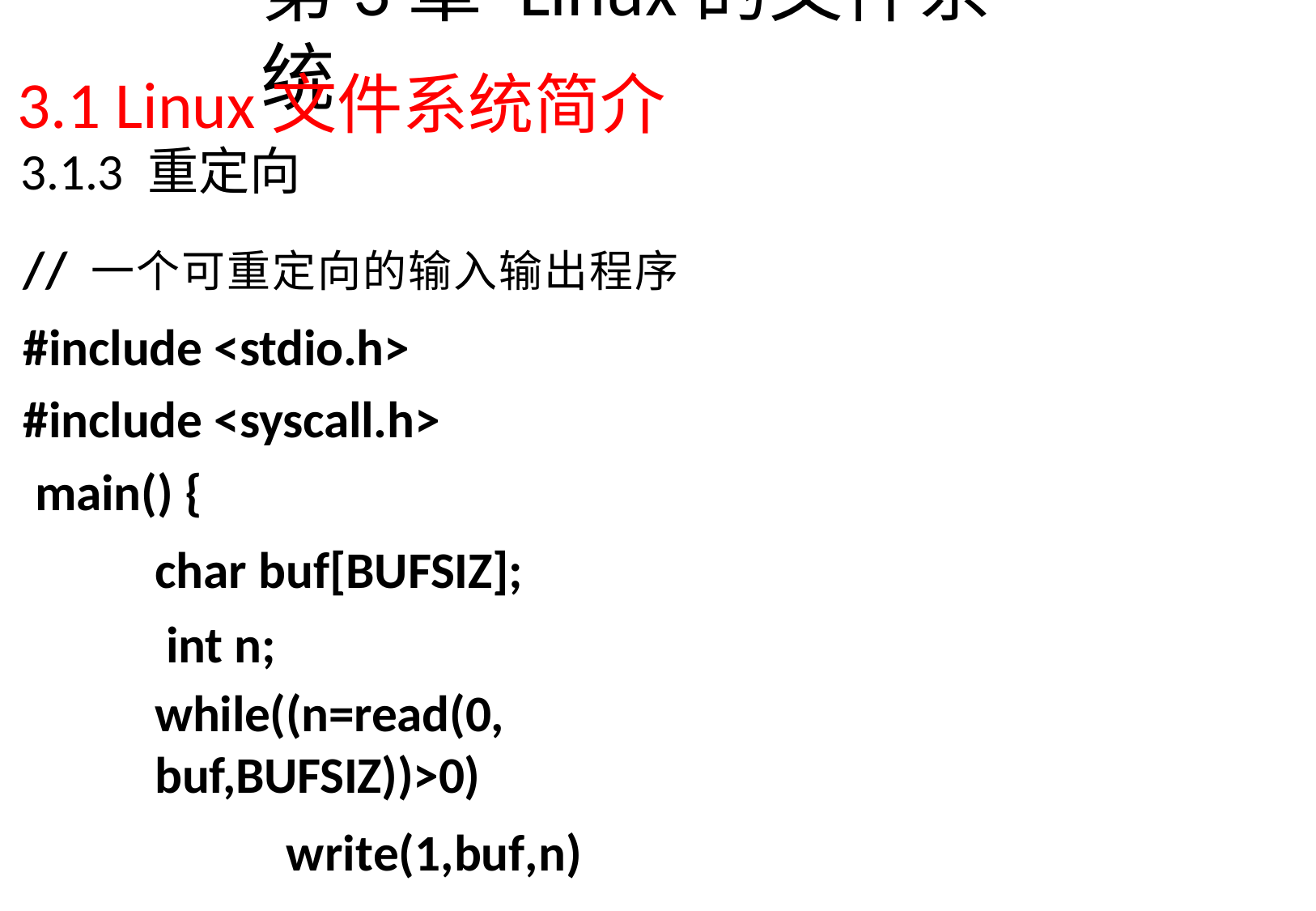

# 第3章Linux的文件系统
3.1 Linux文件系统简介
3.1.3 重定向
// 一个可重定向的输入输出程序
#include <stdio.h>  #include <syscall.h>  main() {
char buf[BUFSIZ];  int n;
while((n=read(0,buf,BUFSIZ))>0)
write(1,buf,n);  return 0;
}